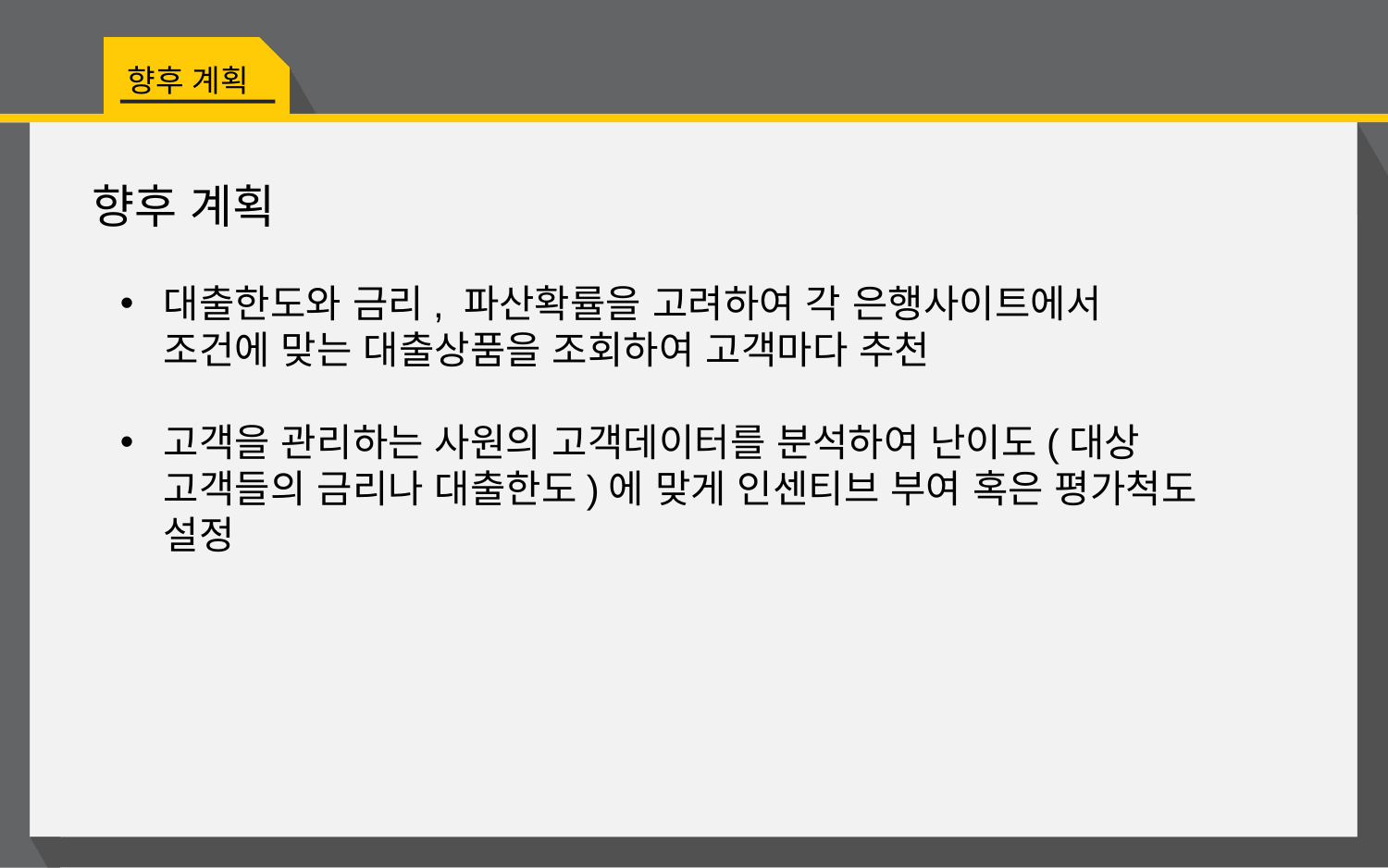

향후 계획
향후 계획
대출한도와 금리, 파산확률을 고려하여 각 은행사이트에서 조건에 맞는 대출상품을 조회하여 고객마다 추천

고객을 관리하는 사원의 고객데이터를 분석하여 난이도(대상 고객들의 금리나 대출한도)에 맞게 인센티브 부여 혹은 평가척도 설정